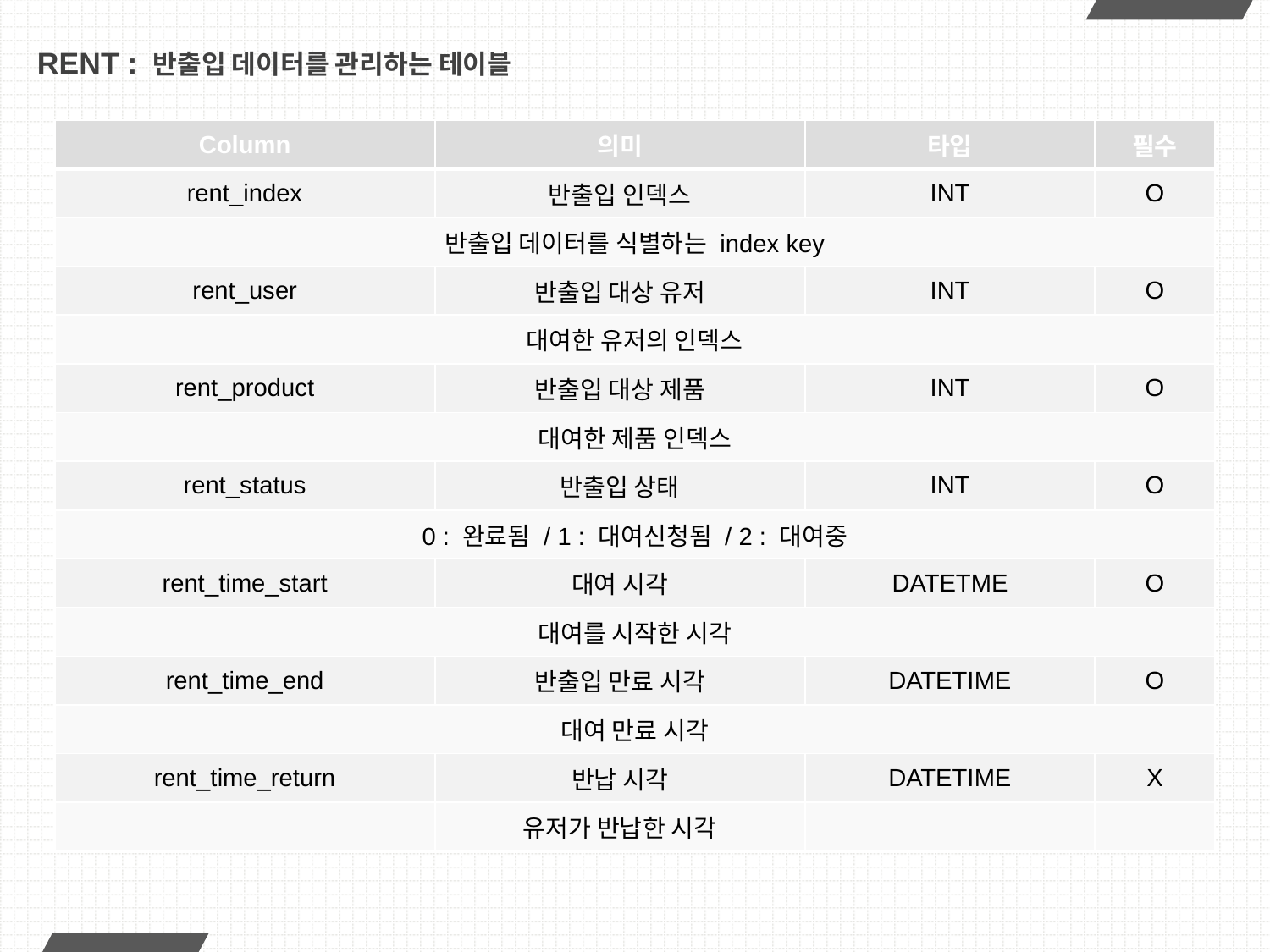

# RENT : 반출입 데이터를 관리하는 테이블
| Column | 의미 | 타입 | 필수 |
| --- | --- | --- | --- |
| rent\_index | 반출입 인덱스 | INT | O |
| 반출입 데이터를 식별하는 index key |  |  |  |
| rent\_user | 반출입 대상 유저 | INT | O |
| 대여한 유저의 인덱스 |  |  |  |
| rent\_product | 반출입 대상 제품 | INT | O |
| 대여한 제품 인덱스 |  |  |  |
| rent\_status | 반출입 상태 | INT | O |
| 0 : 완료됨 / 1 : 대여신청됨 / 2 : 대여중 |  |  |  |
| rent\_time\_start | 대여 시각 | DATETME | O |
| 대여를 시작한 시각 |  |  |  |
| rent\_time\_end | 반출입 만료 시각 | DATETIME | O |
| 대여 만료 시각 |  |  |  |
| rent\_time\_return | 반납 시각 | DATETIME | X |
|  | 유저가 반납한 시각 |  |  |